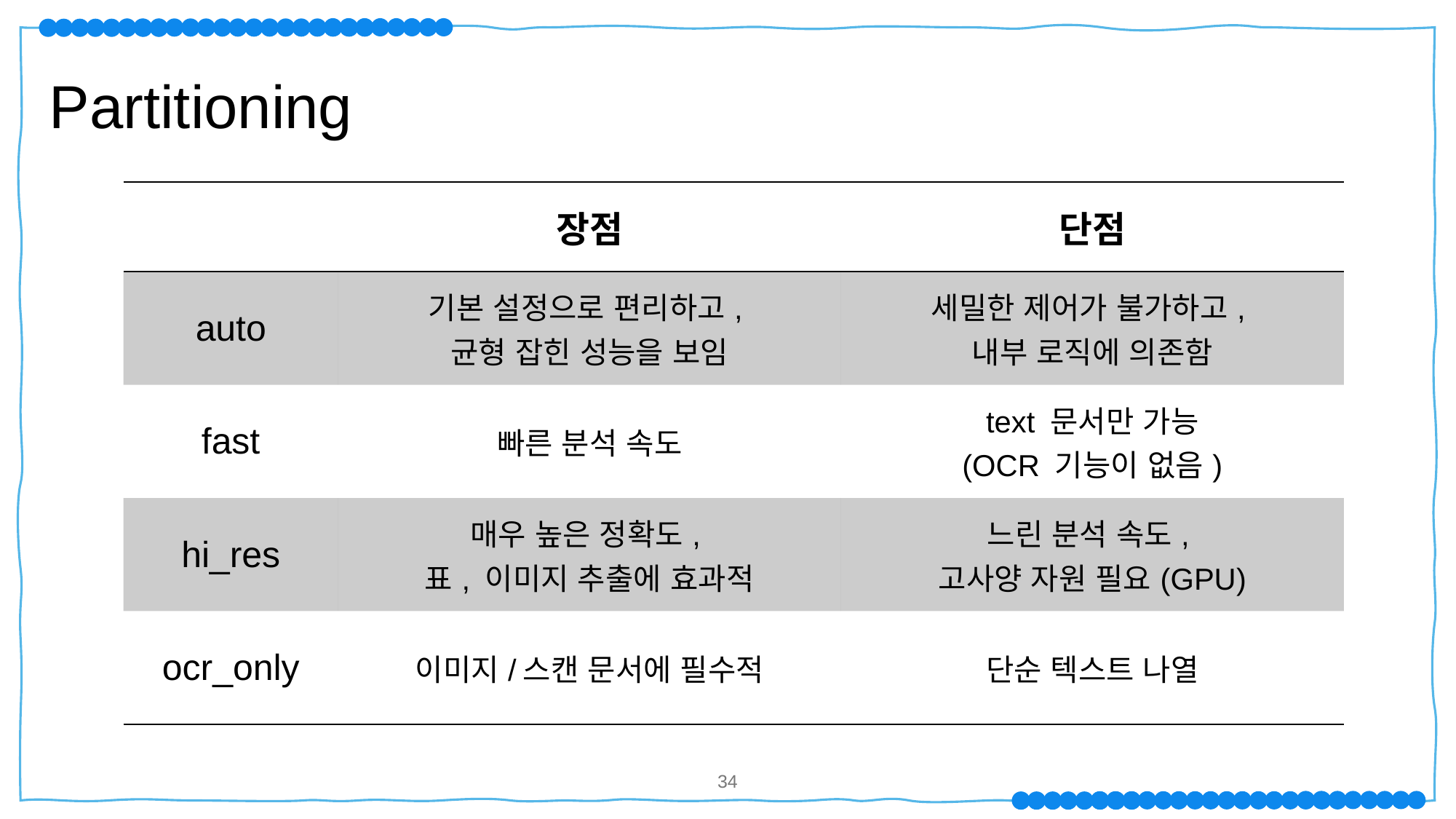

Partitioning
|  | 장점 | 단점 |
| --- | --- | --- |
| auto | 기본 설정으로 편리하고, 균형 잡힌 성능을 보임 | 세밀한 제어가 불가하고, 내부 로직에 의존함 |
| fast | 빠른 분석 속도 | text 문서만 가능 (OCR 기능이 없음) |
| hi\_res | 매우 높은 정확도, 표, 이미지 추출에 효과적 | 느린 분석 속도, 고사양 자원 필요(GPU) |
| ocr\_only | 이미지/스캔 문서에 필수적 | 단순 텍스트 나열 |
34